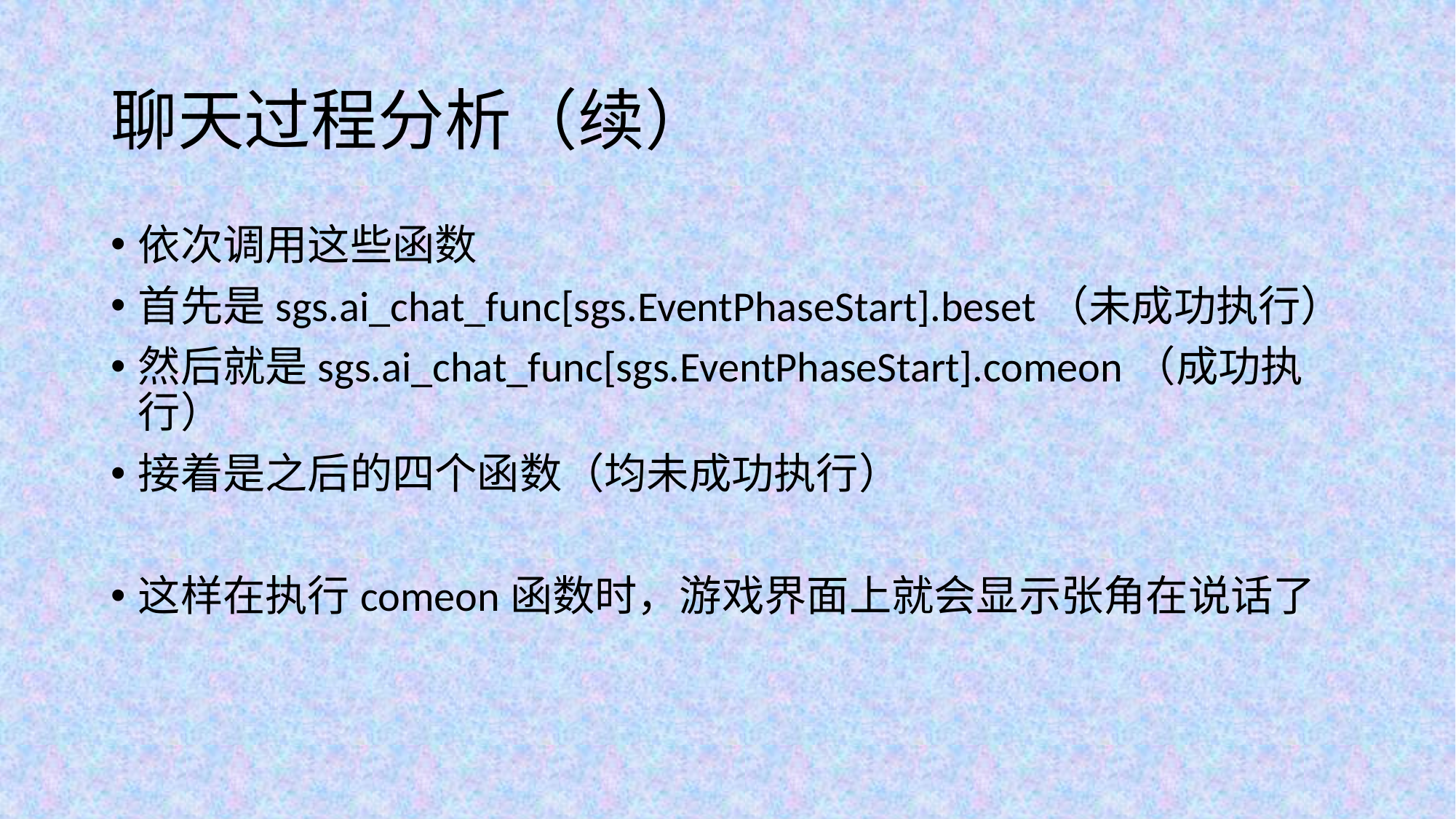

# 聊天过程分析（续）
依次调用这些函数
首先是sgs.ai_chat_func[sgs.EventPhaseStart].beset（未成功执行）
然后就是sgs.ai_chat_func[sgs.EventPhaseStart].comeon（成功执行）
接着是之后的四个函数（均未成功执行）

这样在执行comeon函数时，游戏界面上就会显示张角在说话了